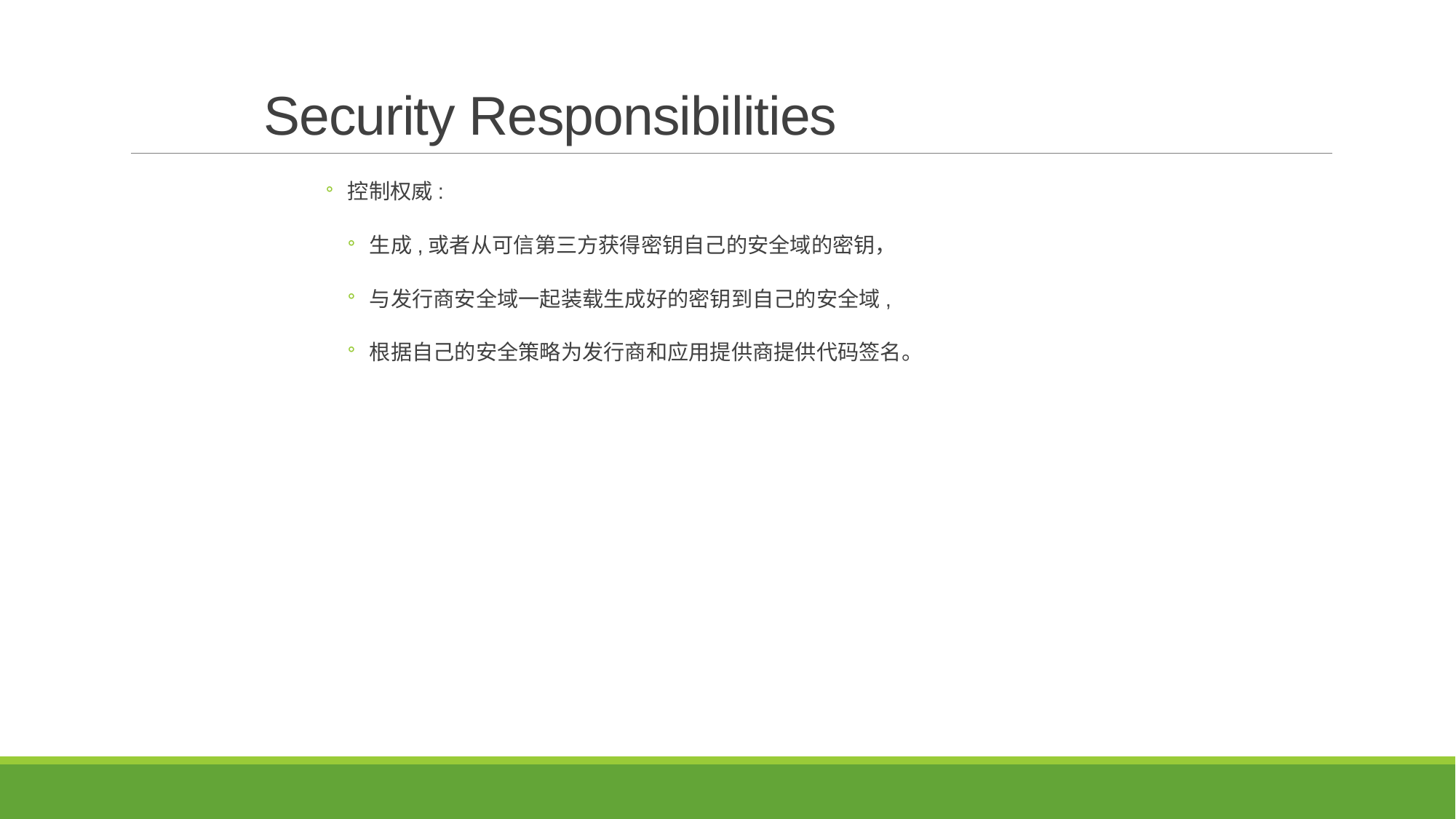

# Security Responsibilities
控制权威:
生成,或者从可信第三方获得密钥自己的安全域的密钥，
与发行商安全域一起装载生成好的密钥到自己的安全域,
根据自己的安全策略为发行商和应用提供商提供代码签名。